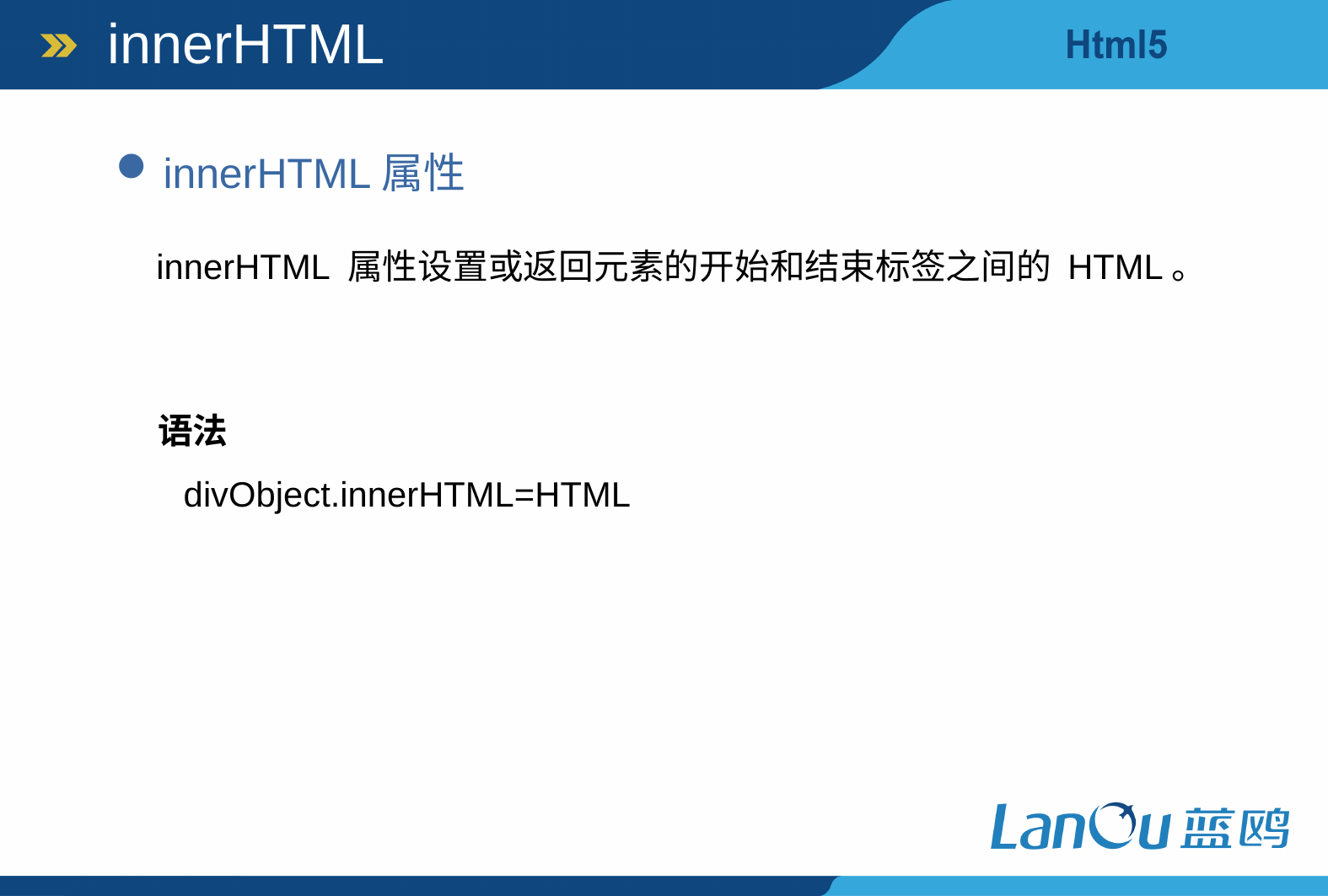

innerHTML
innerHTML属性
innerHTML 属性设置或返回元素的开始和结束标签之间的 HTML。
语法
divObject.innerHTML=HTML